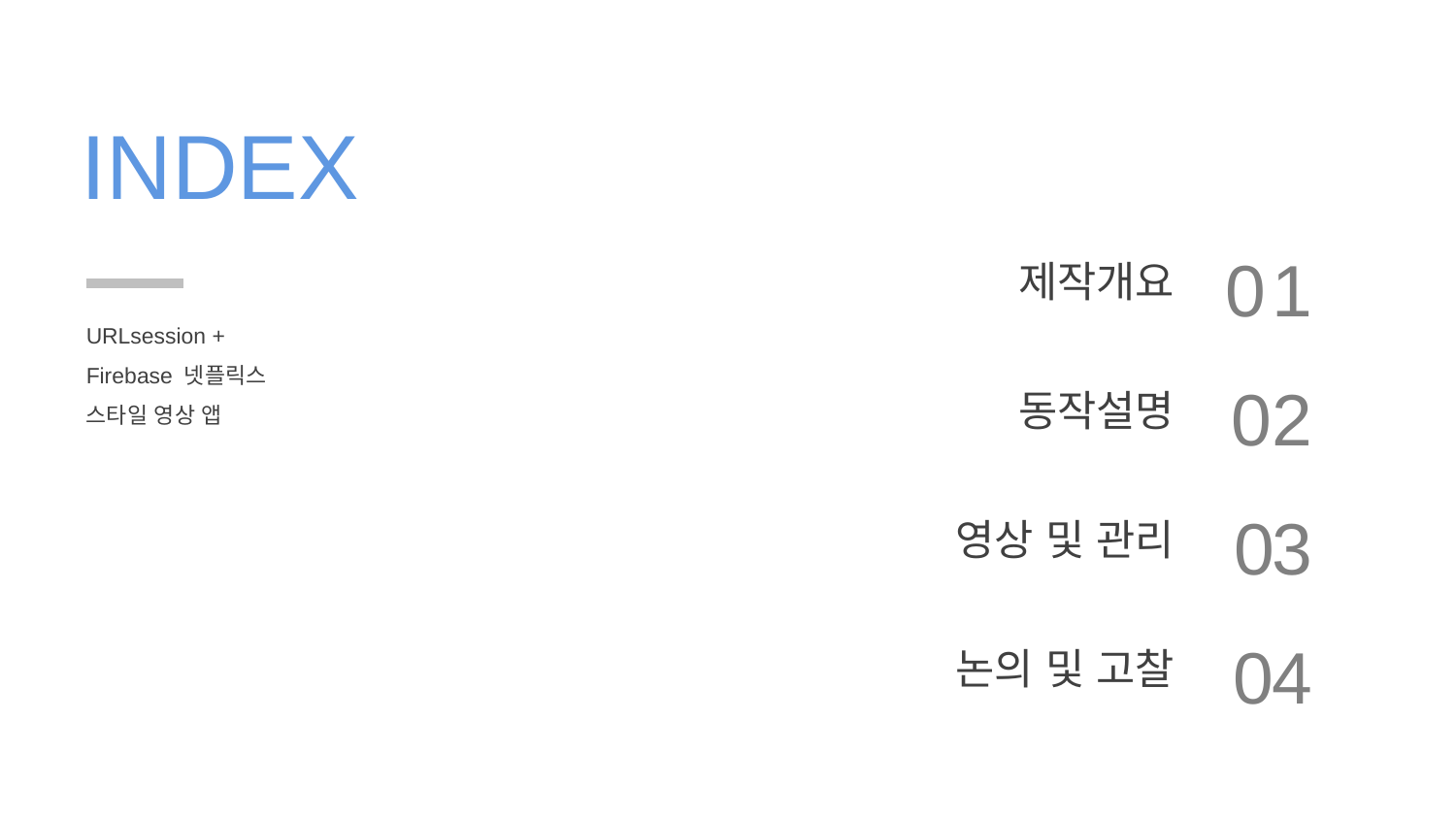

INDEX
제작개요
01
URLsession + Firebase 넷플릭스 스타일 영상 앱
동작설명
02
영상 및 관리
03
논의 및 고찰
04